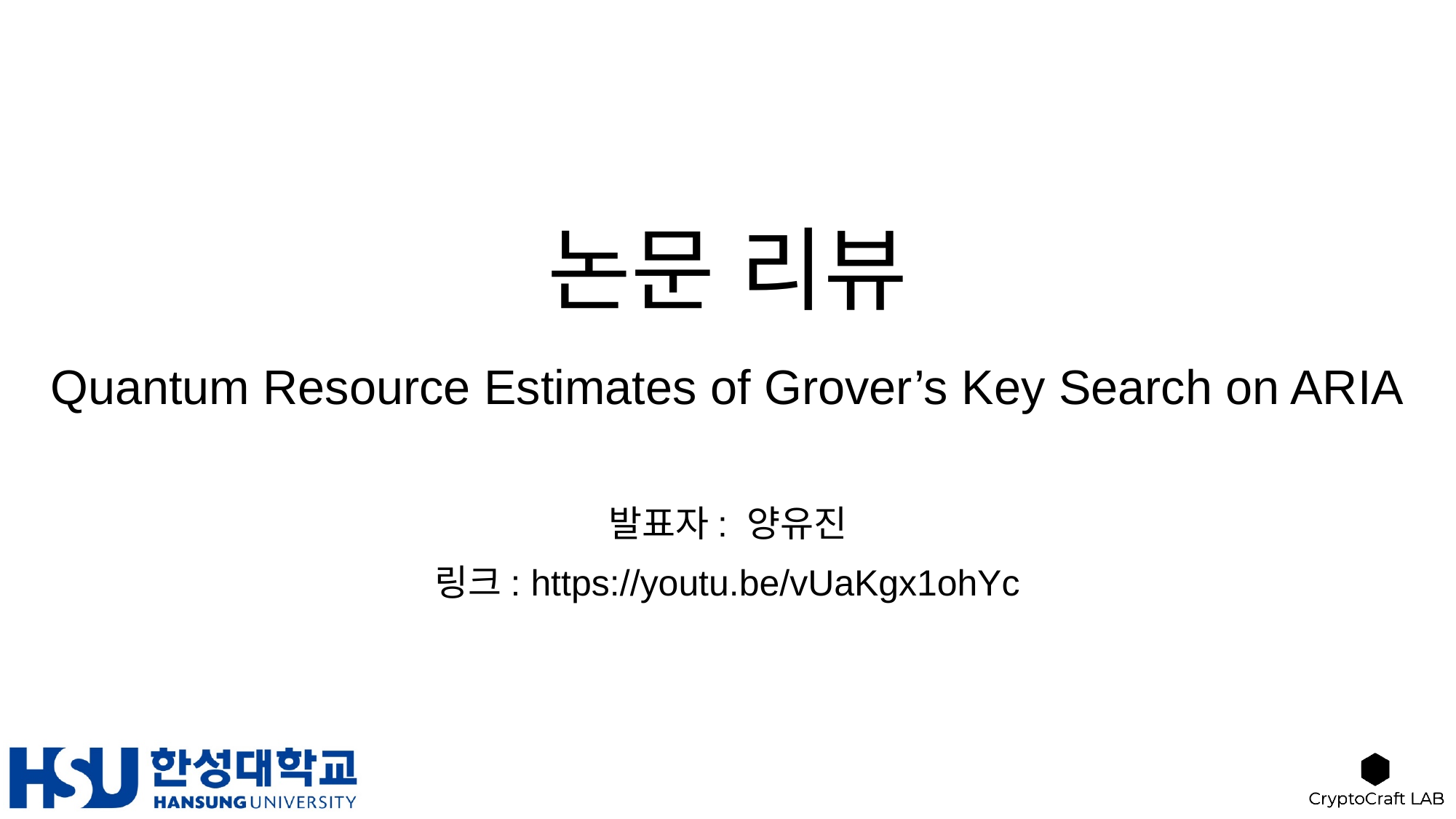

# 논문 리뷰
Quantum Resource Estimates of Grover’s Key Search on ARIA
발표자: 양유진
링크: https://youtu.be/vUaKgx1ohYc